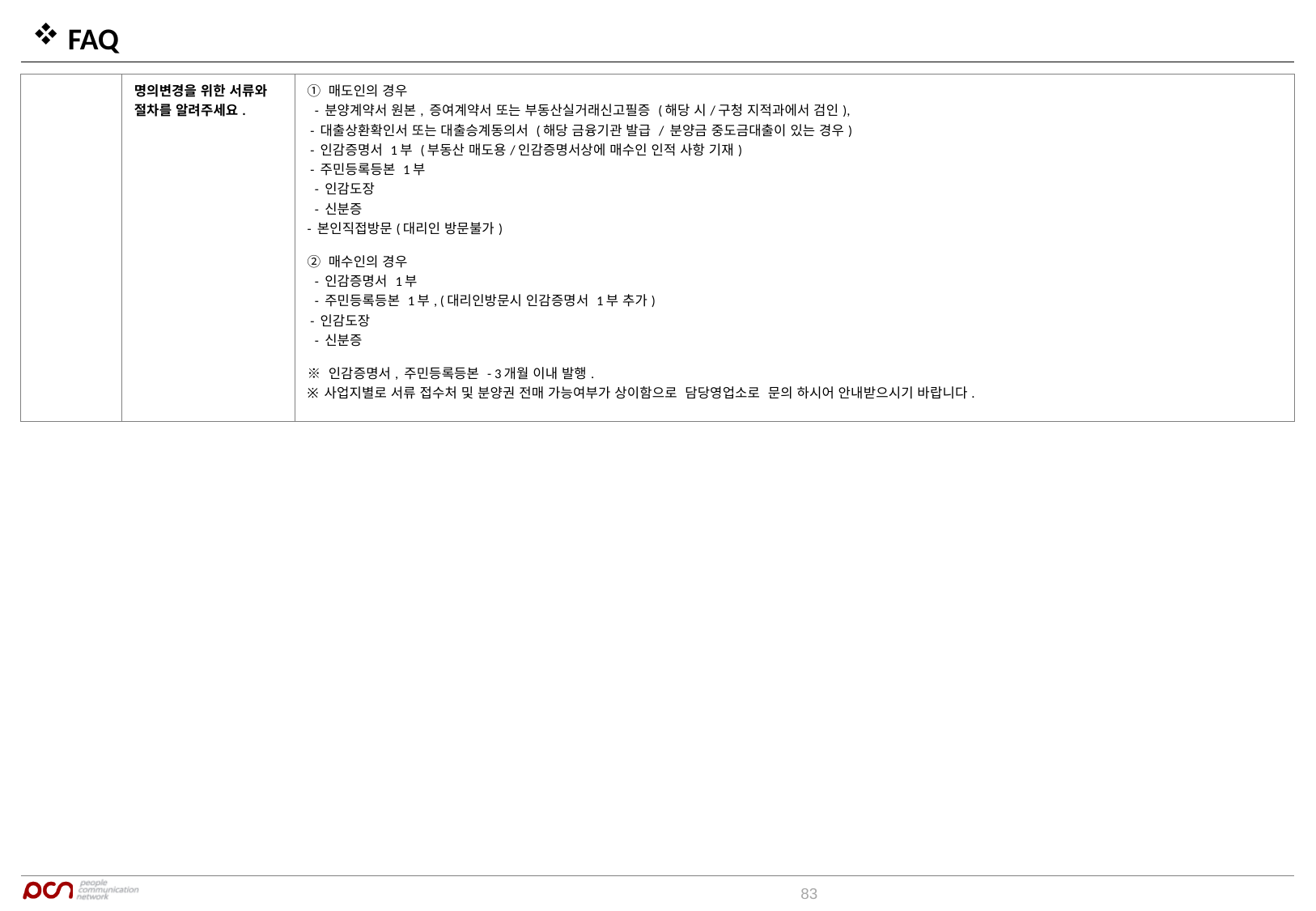

FAQ
|  | 명의변경을 위한 서류와 절차를 알려주세요. | ① 매도인의 경우  - 분양계약서 원본, 증여계약서 또는 부동산실거래신고필증 (해당 시/구청 지적과에서 검인),   - 대출상환확인서 또는 대출승계동의서 (해당 금융기관 발급 / 분양금 중도금대출이 있는 경우)   - 인감증명서 1부 (부동산 매도용/인감증명서상에 매수인 인적 사항 기재)  - 주민등록등본 1부  - 인감도장   - 신분증  - 본인직접방문(대리인 방문불가)   ② 매수인의 경우   - 인감증명서 1부   - 주민등록등본 1부, (대리인방문시 인감증명서 1부 추가)  - 인감도장   - 신분증    ※ 인감증명서, 주민등록등본 - 3개월 이내 발행.  ※ 사업지별로 서류 접수처 및 분양권 전매 가능여부가 상이함으로  담당영업소로  문의 하시어 안내받으시기 바랍니다. |
| --- | --- | --- |